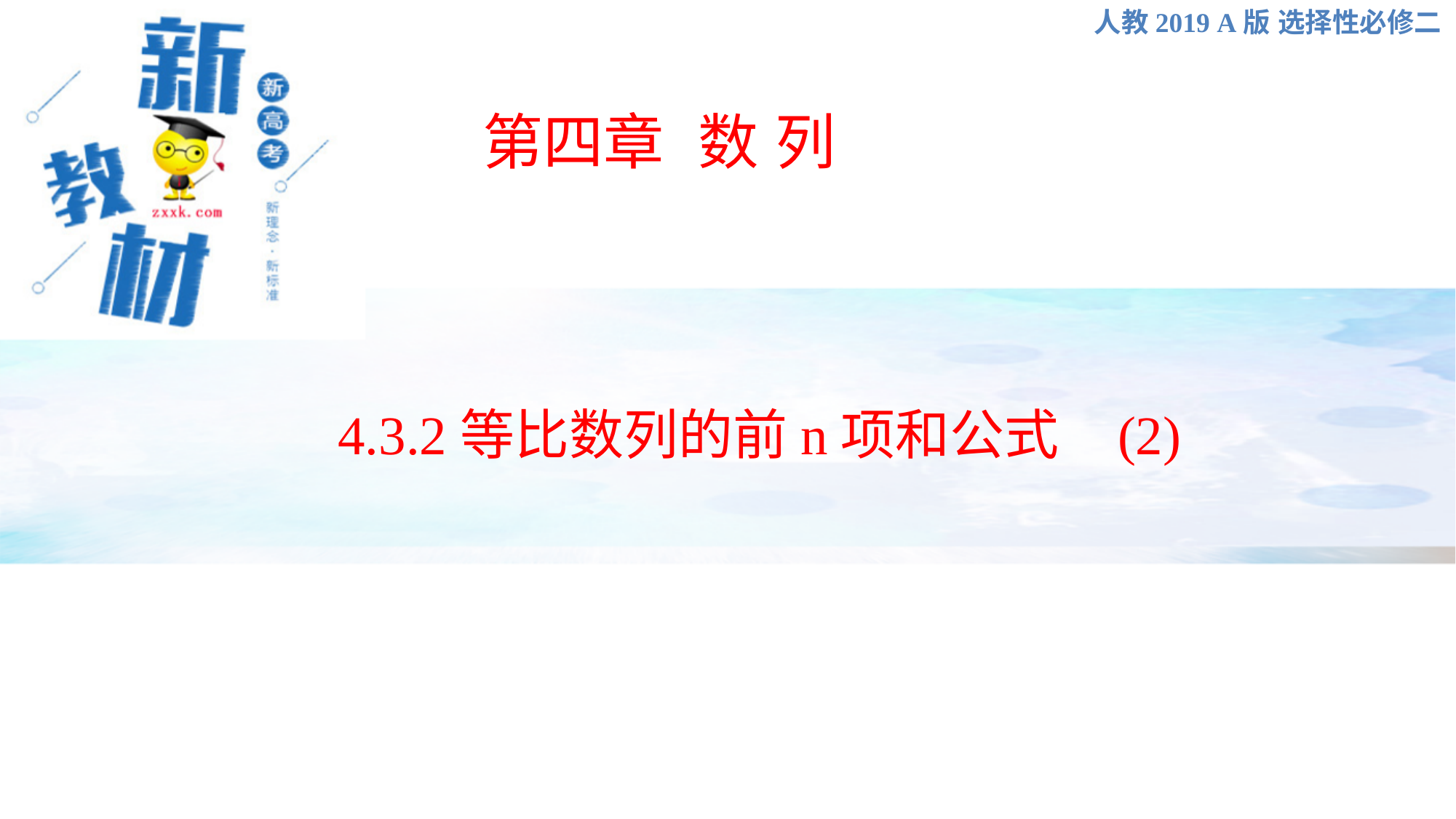

人教2019 A版 选择性必修二
第四章  数 列

4.3.2等比数列的前n项和公式   (2)